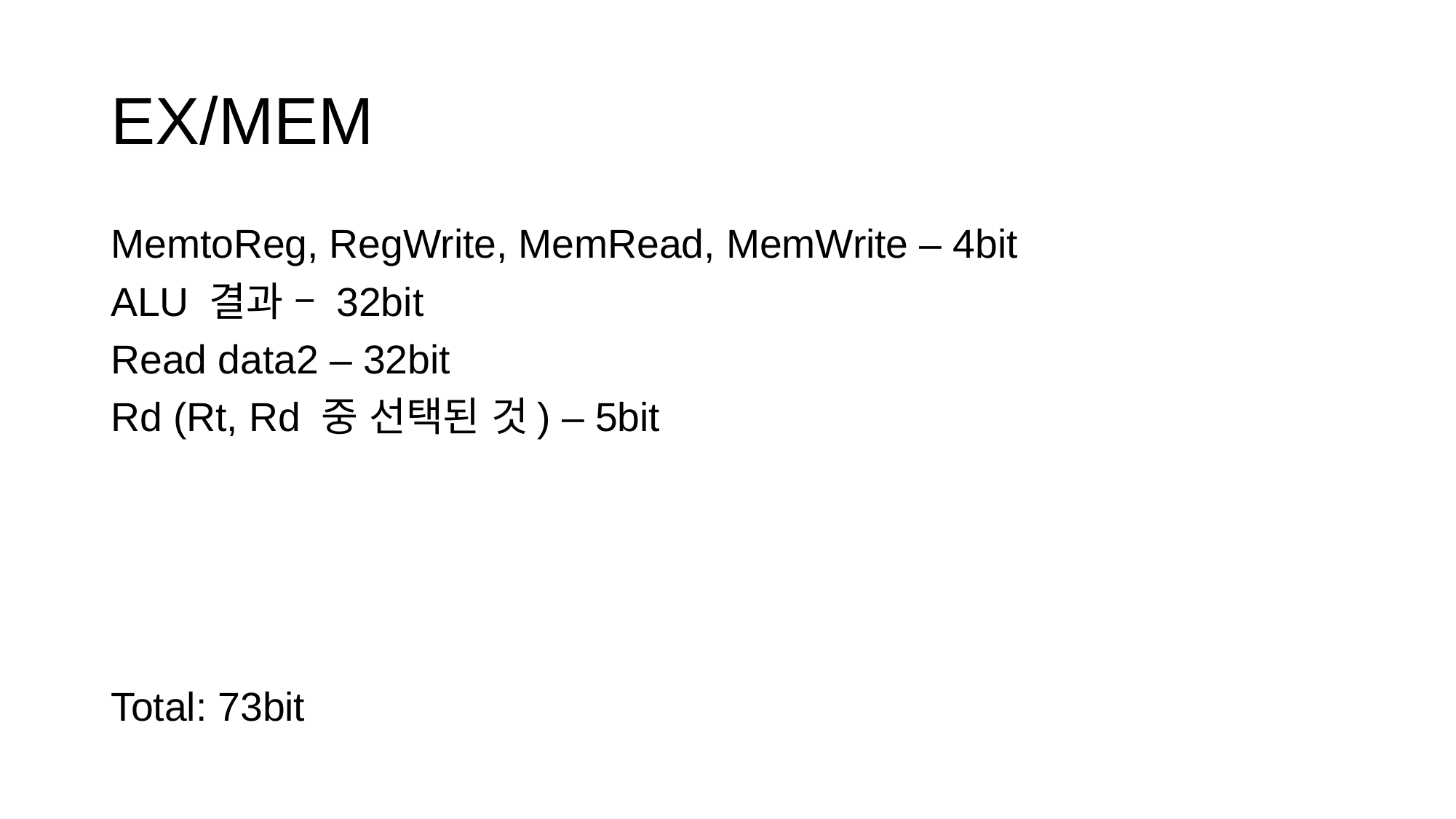

# EX/MEM
MemtoReg, RegWrite, MemRead, MemWrite – 4bit
ALU 결과 – 32bit
Read data2 – 32bit
Rd (Rt, Rd 중 선택된 것) – 5bit

Total: 73bit